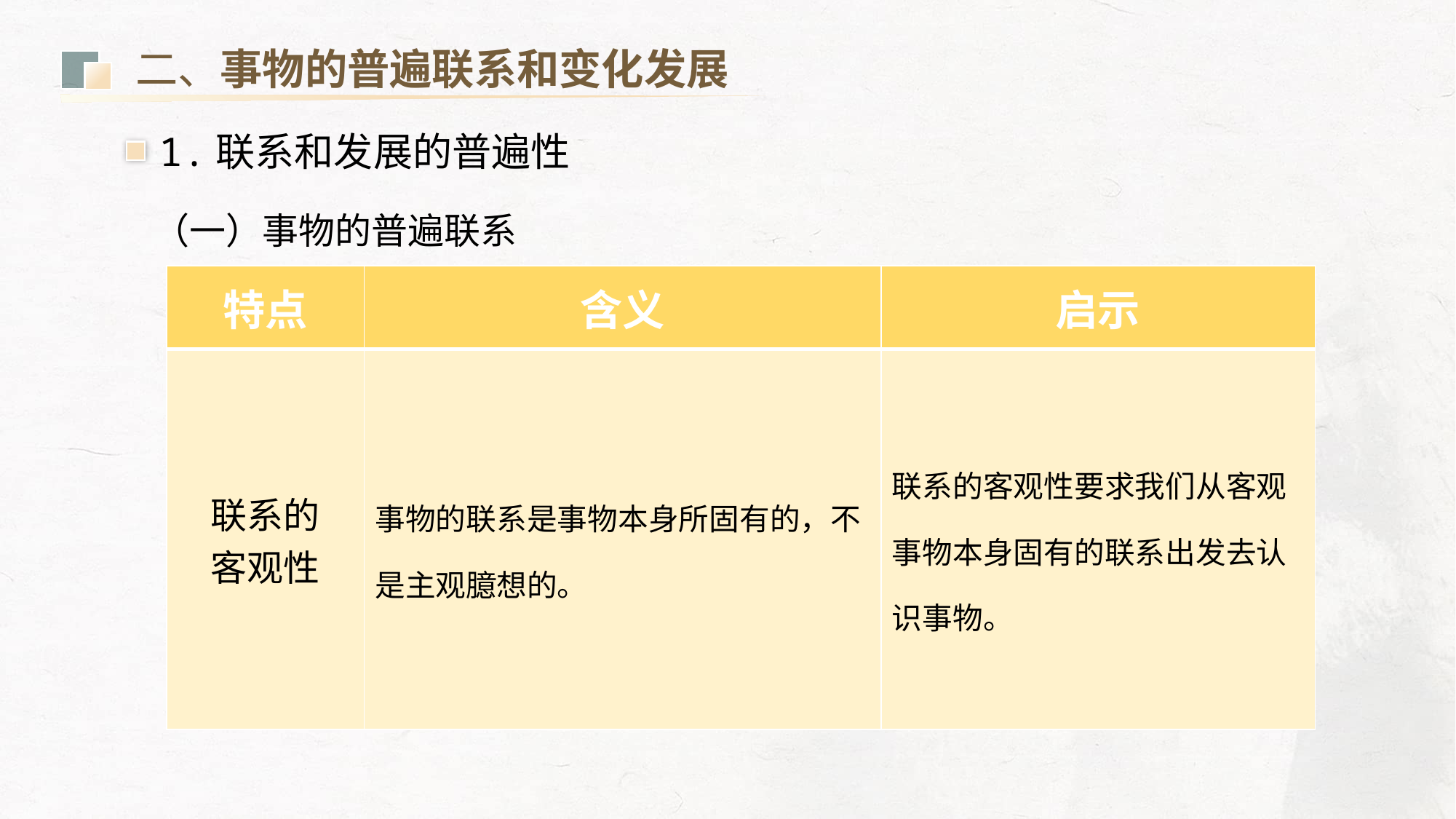

二、事物的普遍联系和变化发展

1.联系和发展的普遍性

（一）事物的普遍联系
| 特点 | 含义 | 启示 |
| --- | --- | --- |
| 联系的 客观性 | 事物的联系是事物本身所固有的，不是主观臆想的。 | 联系的客观性要求我们从客观事物本身固有的联系出发去认识事物。 |